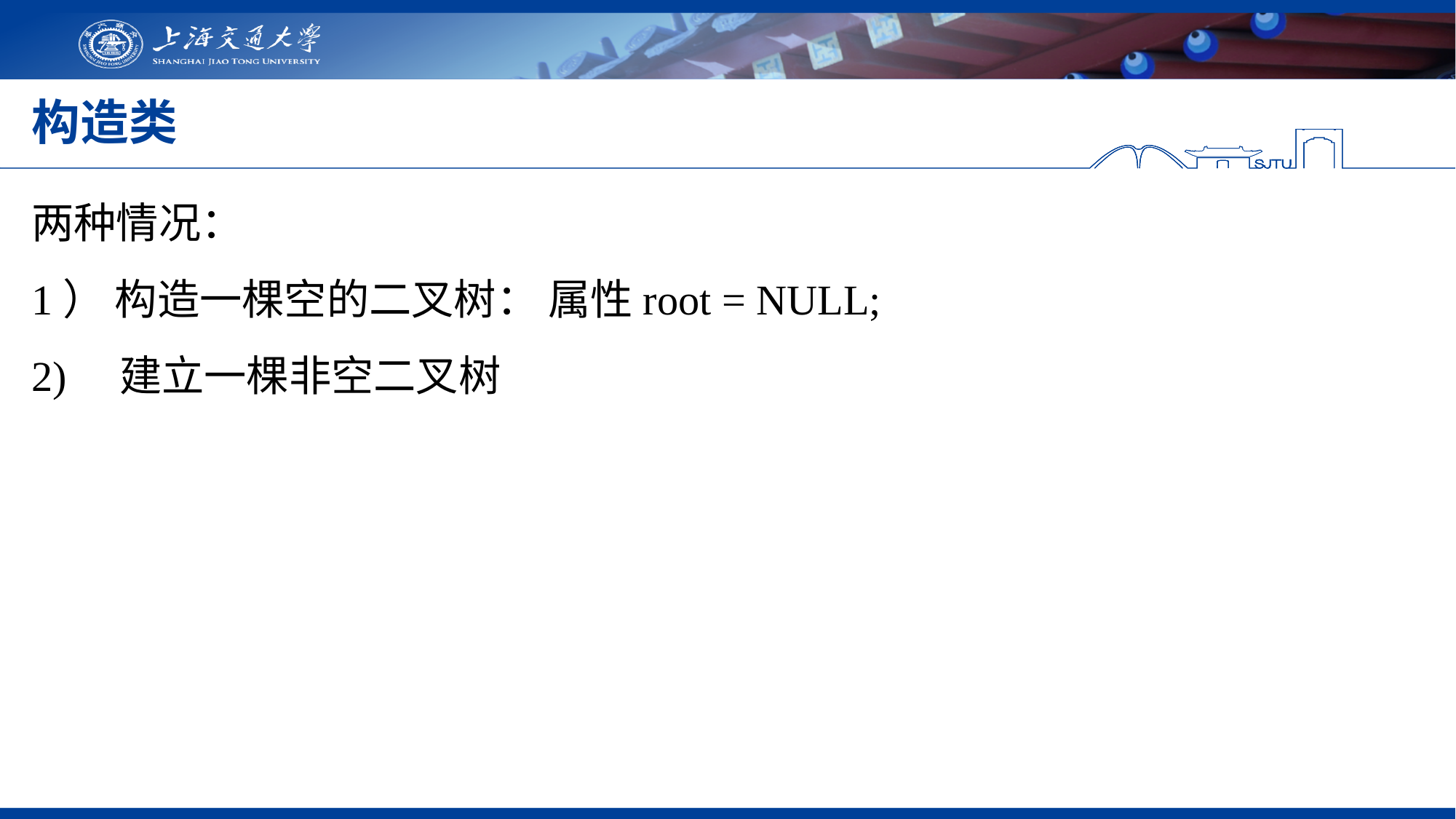

# 构造类
两种情况：
1） 构造一棵空的二叉树： 属性root = NULL;
2)    建立一棵非空二叉树